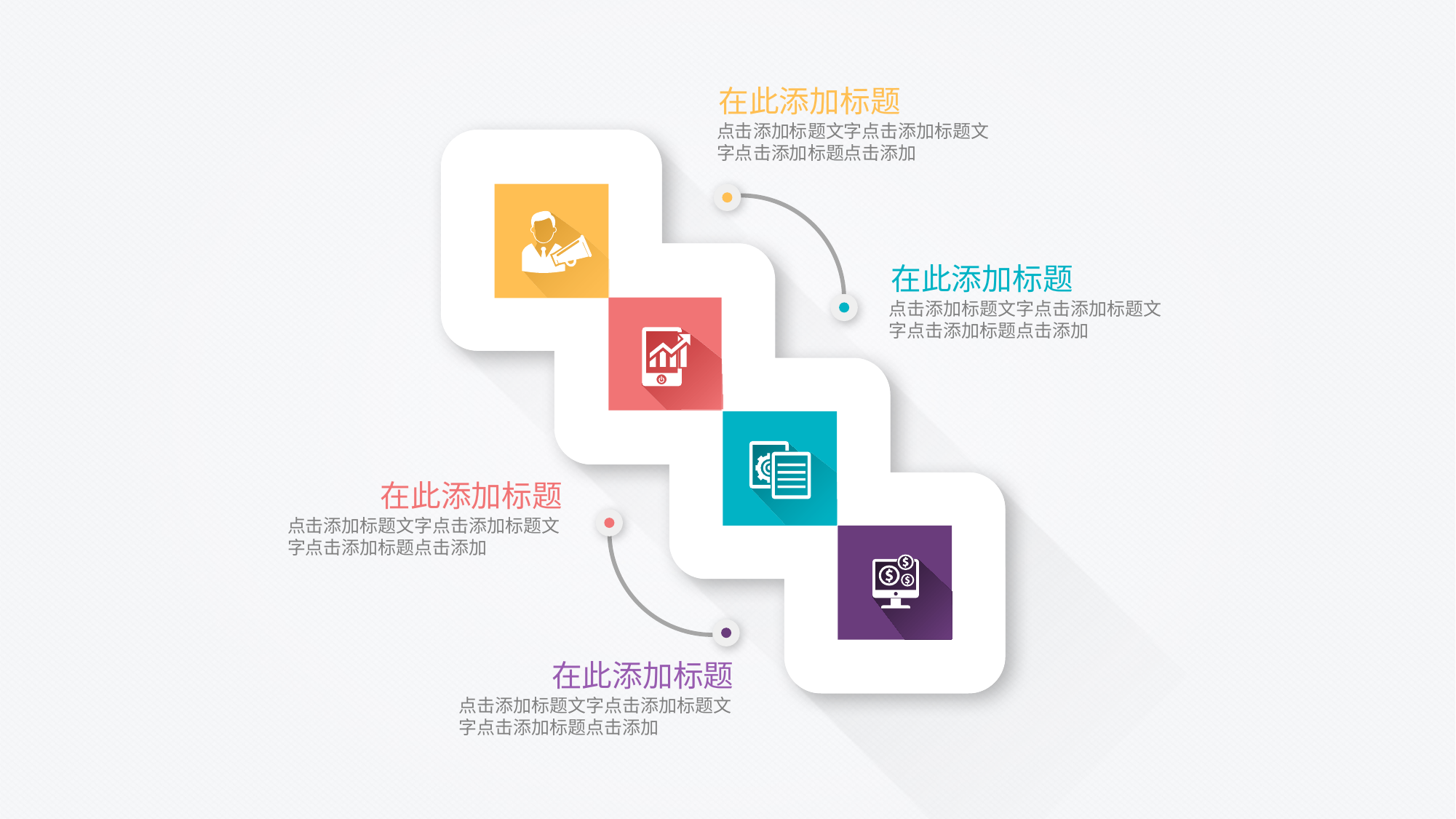

在此添加标题
点击添加标题文字点击添加标题文字点击添加标题点击添加

在此添加标题
点击添加标题文字点击添加标题文字点击添加标题点击添加

在此添加标题
点击添加标题文字点击添加标题文字点击添加标题点击添加

在此添加标题
点击添加标题文字点击添加标题文字点击添加标题点击添加